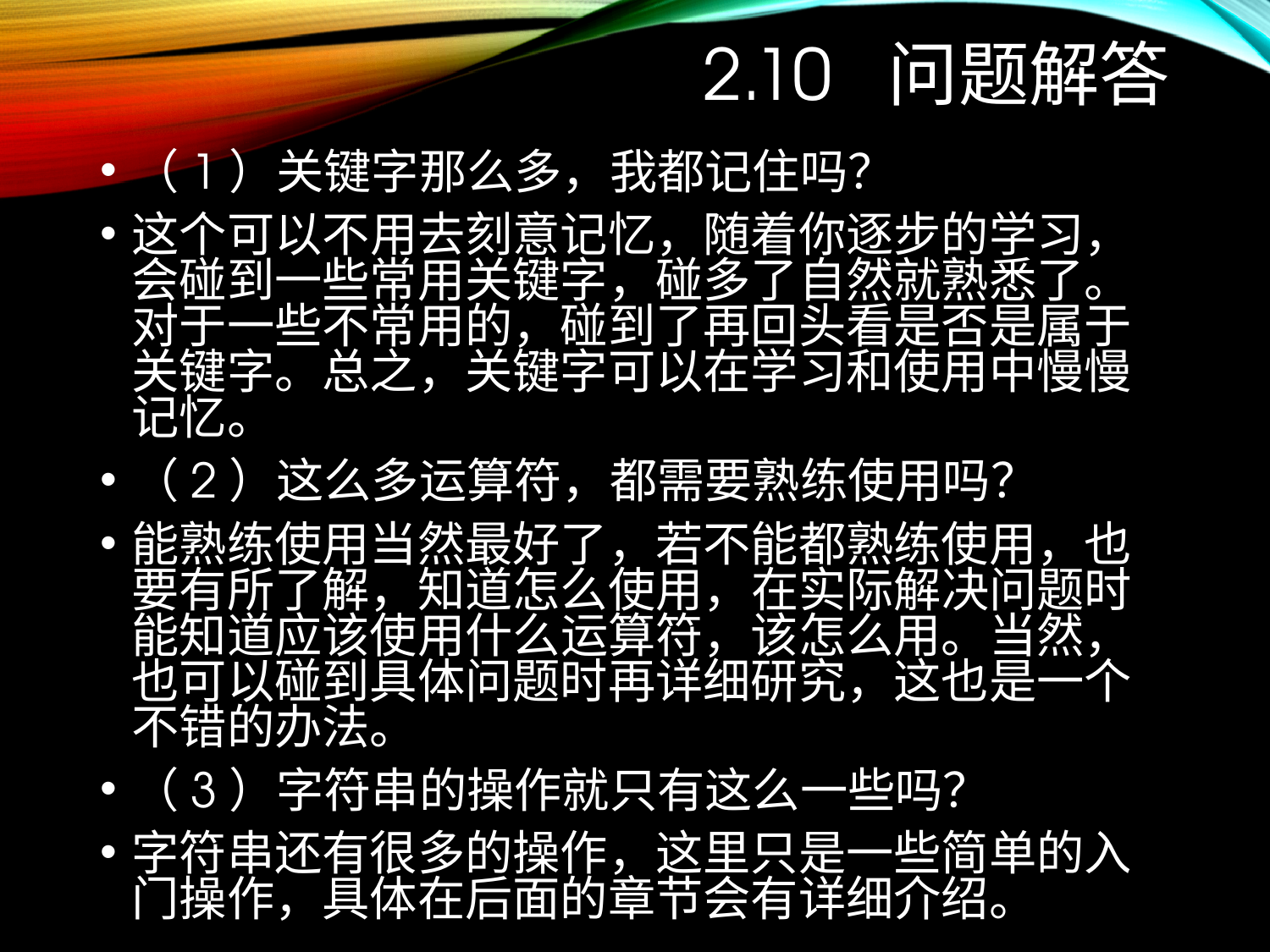

# 2.10  问题解答
（1）关键字那么多，我都记住吗？
这个可以不用去刻意记忆，随着你逐步的学习，会碰到一些常用关键字，碰多了自然就熟悉了。对于一些不常用的，碰到了再回头看是否是属于关键字。总之，关键字可以在学习和使用中慢慢记忆。
（2）这么多运算符，都需要熟练使用吗？
能熟练使用当然最好了，若不能都熟练使用，也要有所了解，知道怎么使用，在实际解决问题时能知道应该使用什么运算符，该怎么用。当然，也可以碰到具体问题时再详细研究，这也是一个不错的办法。
（3）字符串的操作就只有这么一些吗？
字符串还有很多的操作，这里只是一些简单的入门操作，具体在后面的章节会有详细介绍。